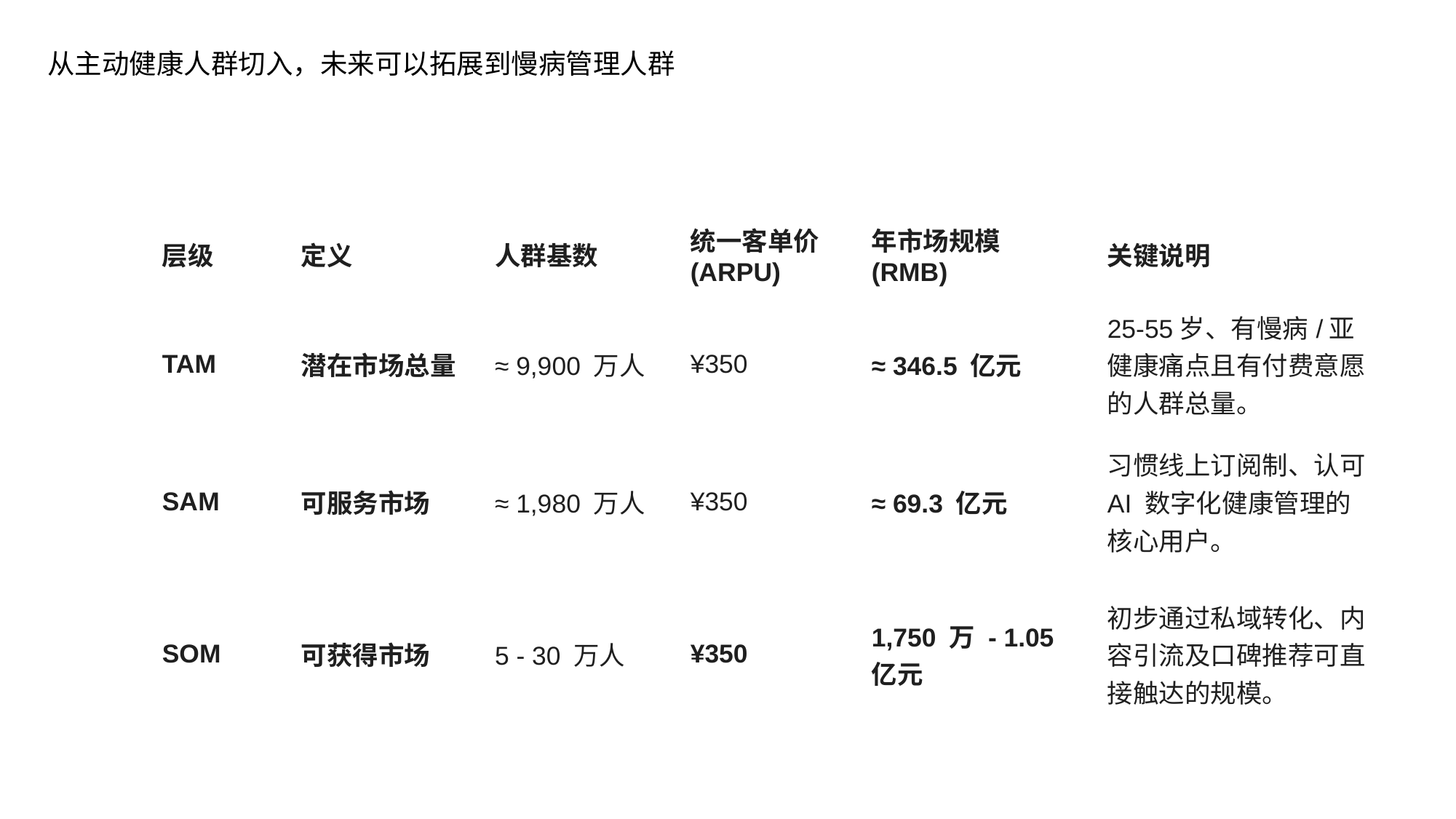

从主动健康人群切入，未来可以拓展到慢病管理人群
| 层级 | 定义 | 人群基数 | 统一客单价 (ARPU) | 年市场规模 (RMB) | 关键说明 |
| --- | --- | --- | --- | --- | --- |
| TAM | 潜在市场总量 | ≈ 9,900 万人 | ¥350 | ≈ 346.5 亿元 | 25-55岁、有慢病/亚健康痛点且有付费意愿的人群总量。 |
| SAM | 可服务市场 | ≈ 1,980 万人 | ¥350 | ≈ 69.3 亿元 | 习惯线上订阅制、认可 AI 数字化健康管理的核心用户。 |
| SOM | 可获得市场 | 5 - 30 万人 | ¥350 | 1,750 万 - 1.05 亿元 | 初步通过私域转化、内容引流及口碑推荐可直接触达的规模。 |